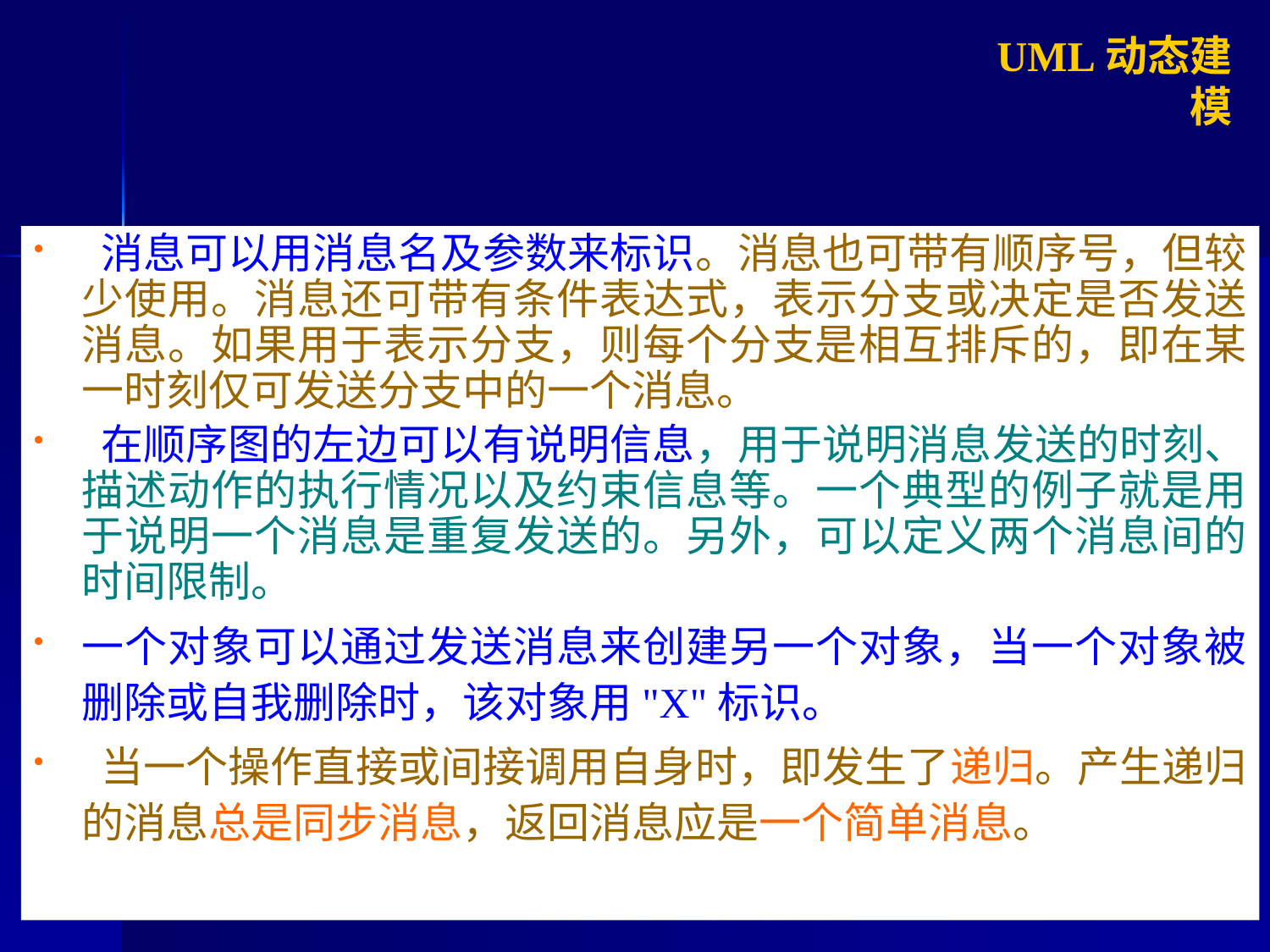

UML动态建模
 消息可以用消息名及参数来标识。消息也可带有顺序号，但较少使用。消息还可带有条件表达式，表示分支或决定是否发送消息。如果用于表示分支，则每个分支是相互排斥的，即在某一时刻仅可发送分支中的一个消息。
 在顺序图的左边可以有说明信息，用于说明消息发送的时刻、描述动作的执行情况以及约束信息等。一个典型的例子就是用于说明一个消息是重复发送的。另外，可以定义两个消息间的时间限制。
一个对象可以通过发送消息来创建另一个对象，当一个对象被删除或自我删除时，该对象用"X"标识。
 当一个操作直接或间接调用自身时，即发生了递归。产生递归的消息总是同步消息，返回消息应是一个简单消息。

个人成果，妥善保存，请勿传播